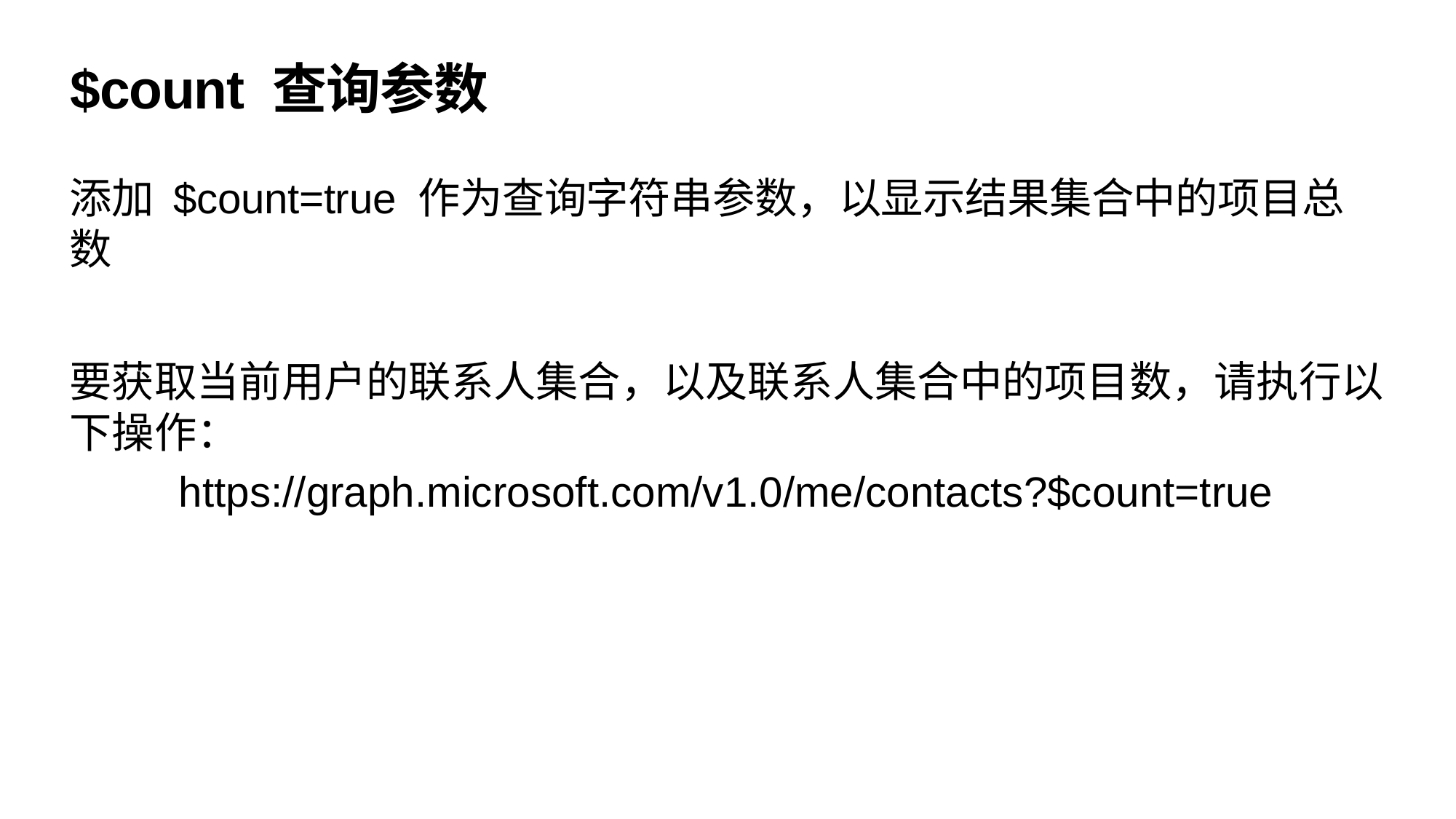

# $count 查询参数
添加 $count=true 作为查询字符串参数，以显示结果集合中的项目总数

要获取当前用户的联系人集合，以及联系人集合中的项目数，请执行以下操作：
	https://graph.microsoft.com/v1.0/me/contacts?$count=true